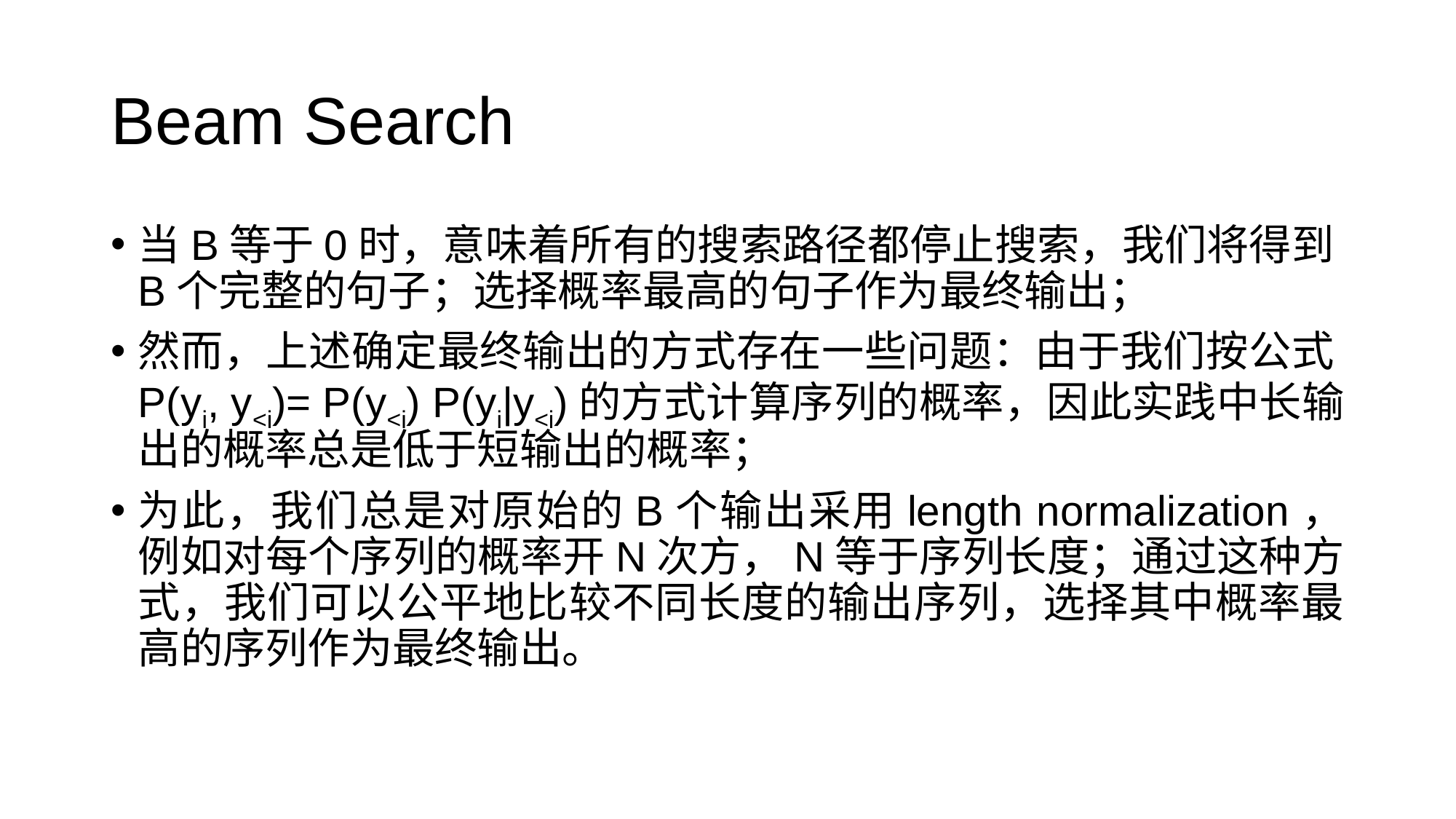

# Beam Search
当B等于0时，意味着所有的搜索路径都停止搜索，我们将得到B个完整的句子；选择概率最高的句子作为最终输出；
然而，上述确定最终输出的方式存在一些问题：由于我们按公式P(yi, y<i)= P(y<i) P(yi|y<i)的方式计算序列的概率，因此实践中长输出的概率总是低于短输出的概率；
为此，我们总是对原始的B个输出采用length normalization，例如对每个序列的概率开N次方，N等于序列长度；通过这种方式，我们可以公平地比较不同长度的输出序列，选择其中概率最高的序列作为最终输出。